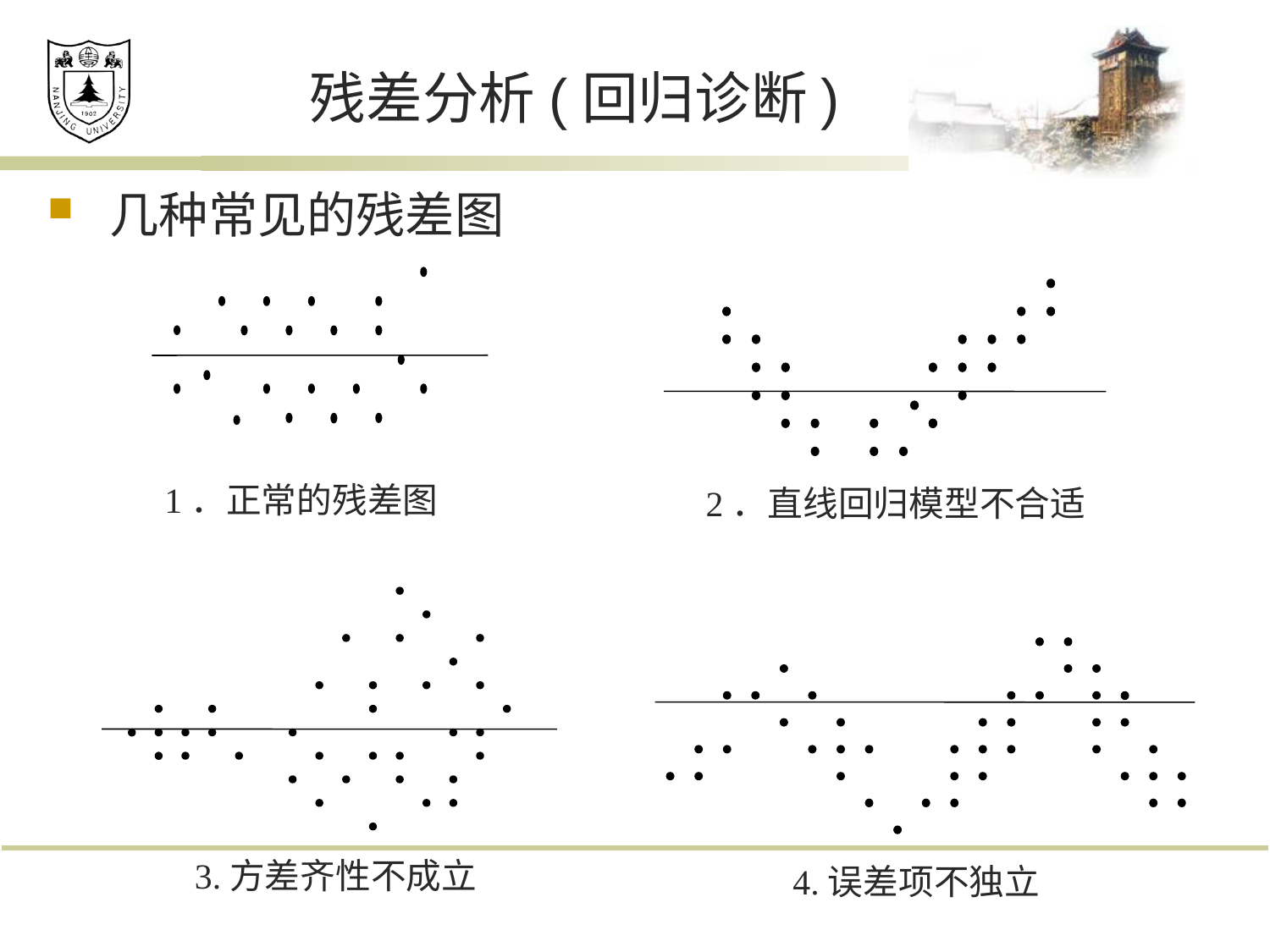

# 残差分析(回归诊断)
几种常见的残差图

1．正常的残差图

2．直线回归模型不合适

4.误差项不独立

3.方差齐性不成立